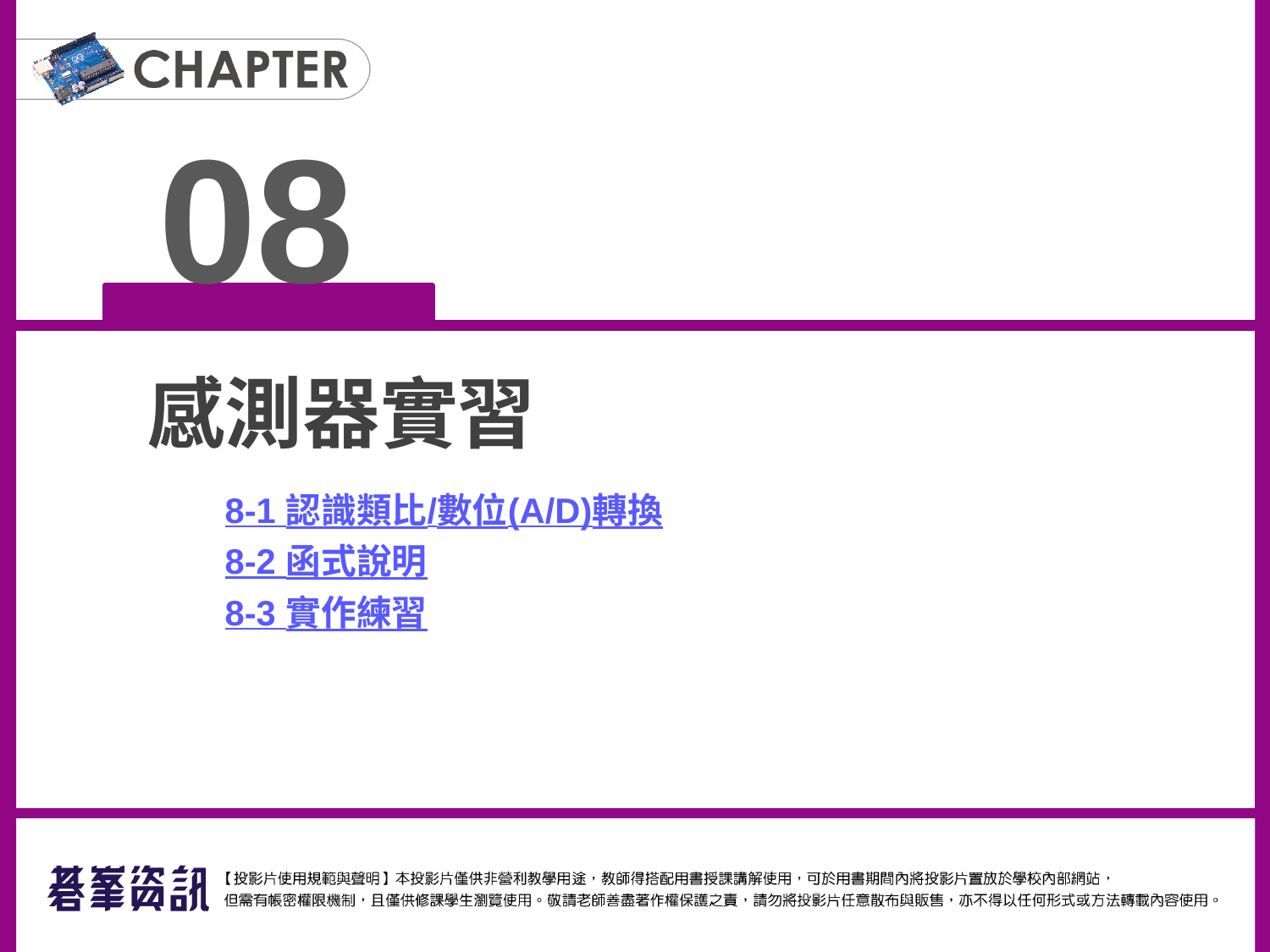

08
感測器實習
8-1 認識類比/數位(A/D)轉換
8-2 函式說明
8-3 實作練習